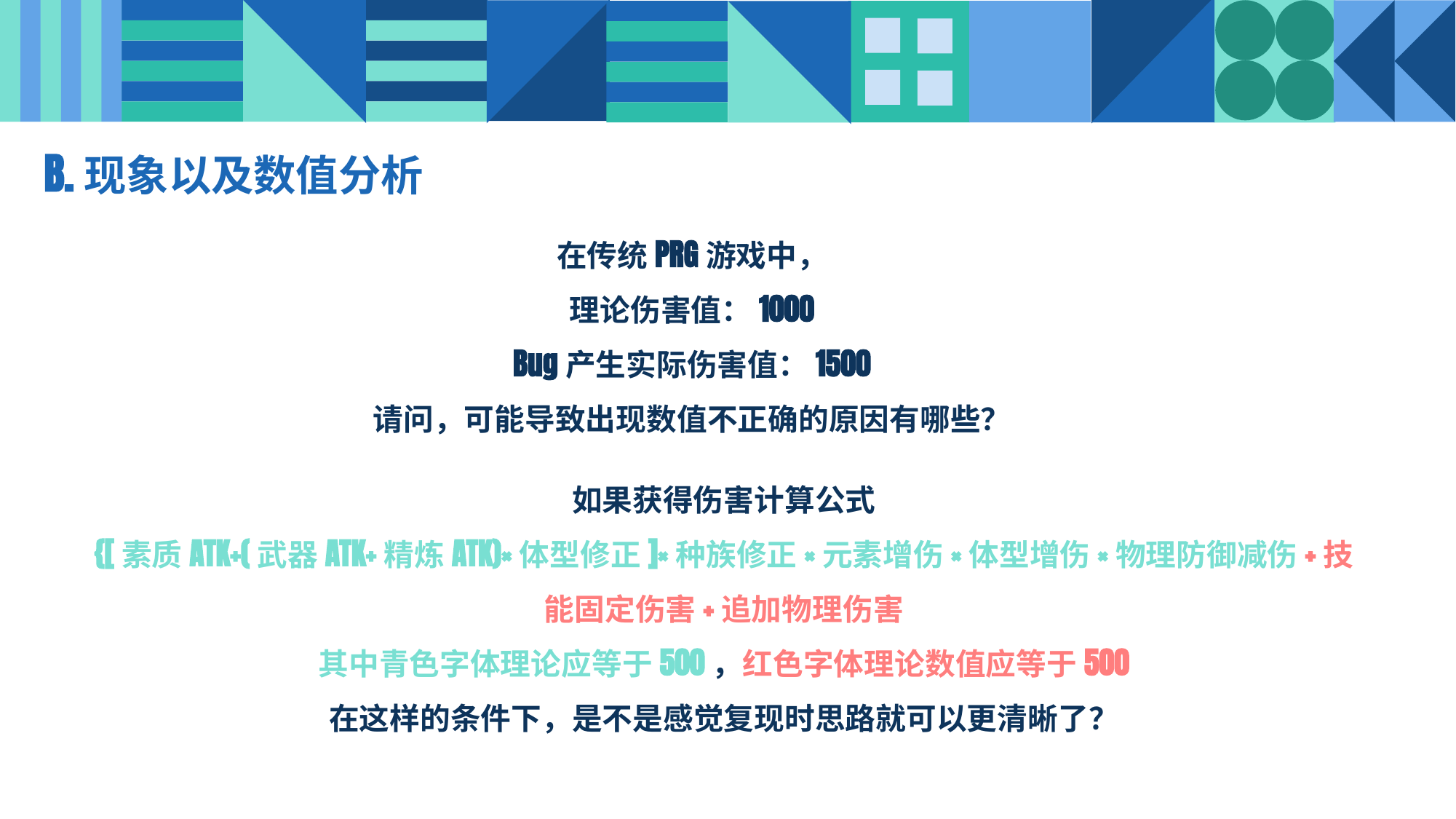

B.现象以及数值分析
在传统PRG游戏中，
理论伤害值：1000
Bug产生实际伤害值：1500
请问，可能导致出现数值不正确的原因有哪些？
如果获得伤害计算公式
{[素质ATK+(武器ATK+精炼ATK)×体型修正]×种族修正×元素增伤×体型增伤×物理防御减伤+技能固定伤害+追加物理伤害
其中青色字体理论应等于500，红色字体理论数值应等于500
在这样的条件下，是不是感觉复现时思路就可以更清晰了？